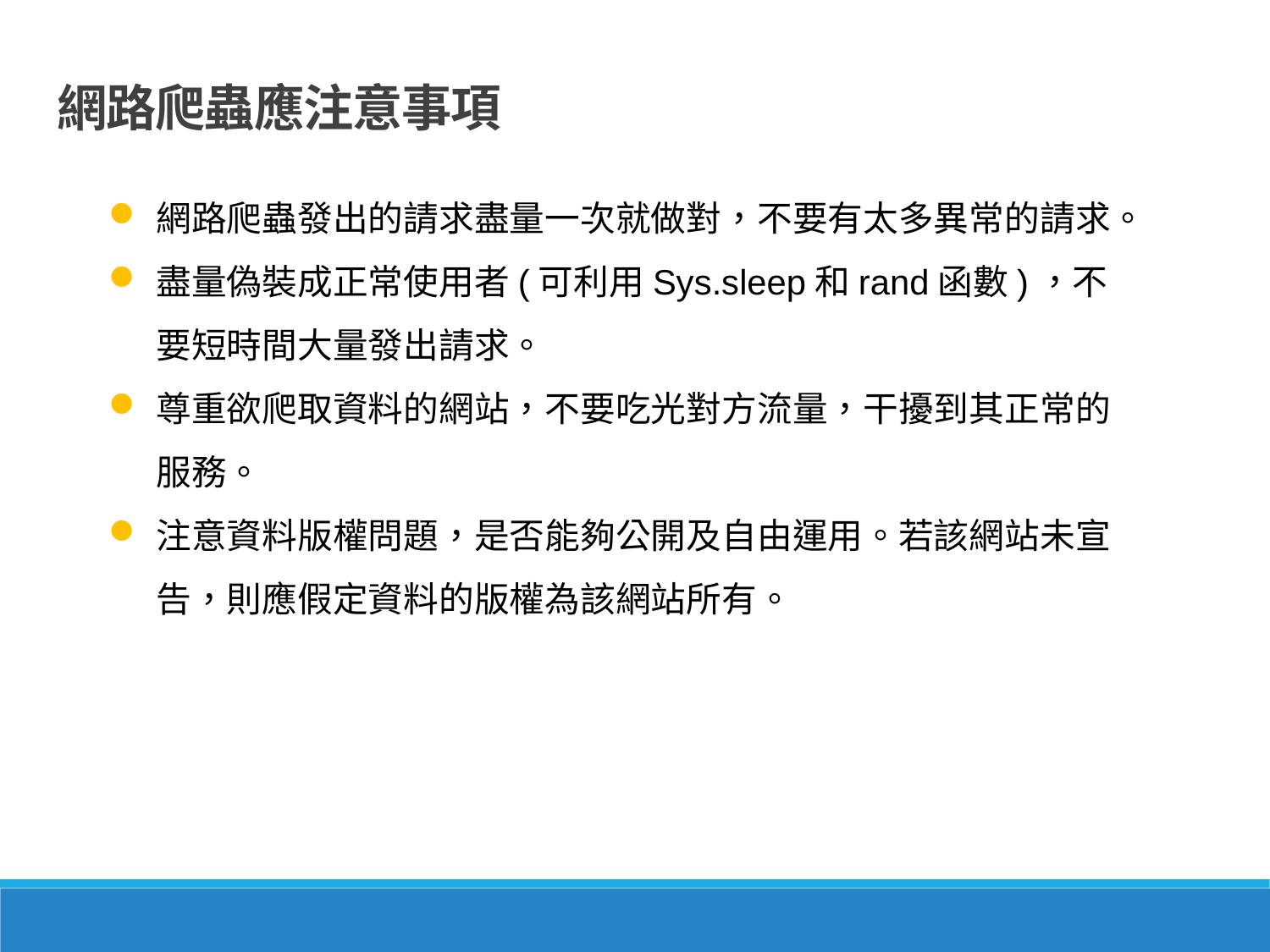

網路爬蟲應注意事項
網路爬蟲發出的請求盡量一次就做對，不要有太多異常的請求。
盡量偽裝成正常使用者(可利用Sys.sleep和rand函數)，不要短時間大量發出請求。
尊重欲爬取資料的網站，不要吃光對方流量，干擾到其正常的服務。
注意資料版權問題，是否能夠公開及自由運用。若該網站未宣告，則應假定資料的版權為該網站所有。